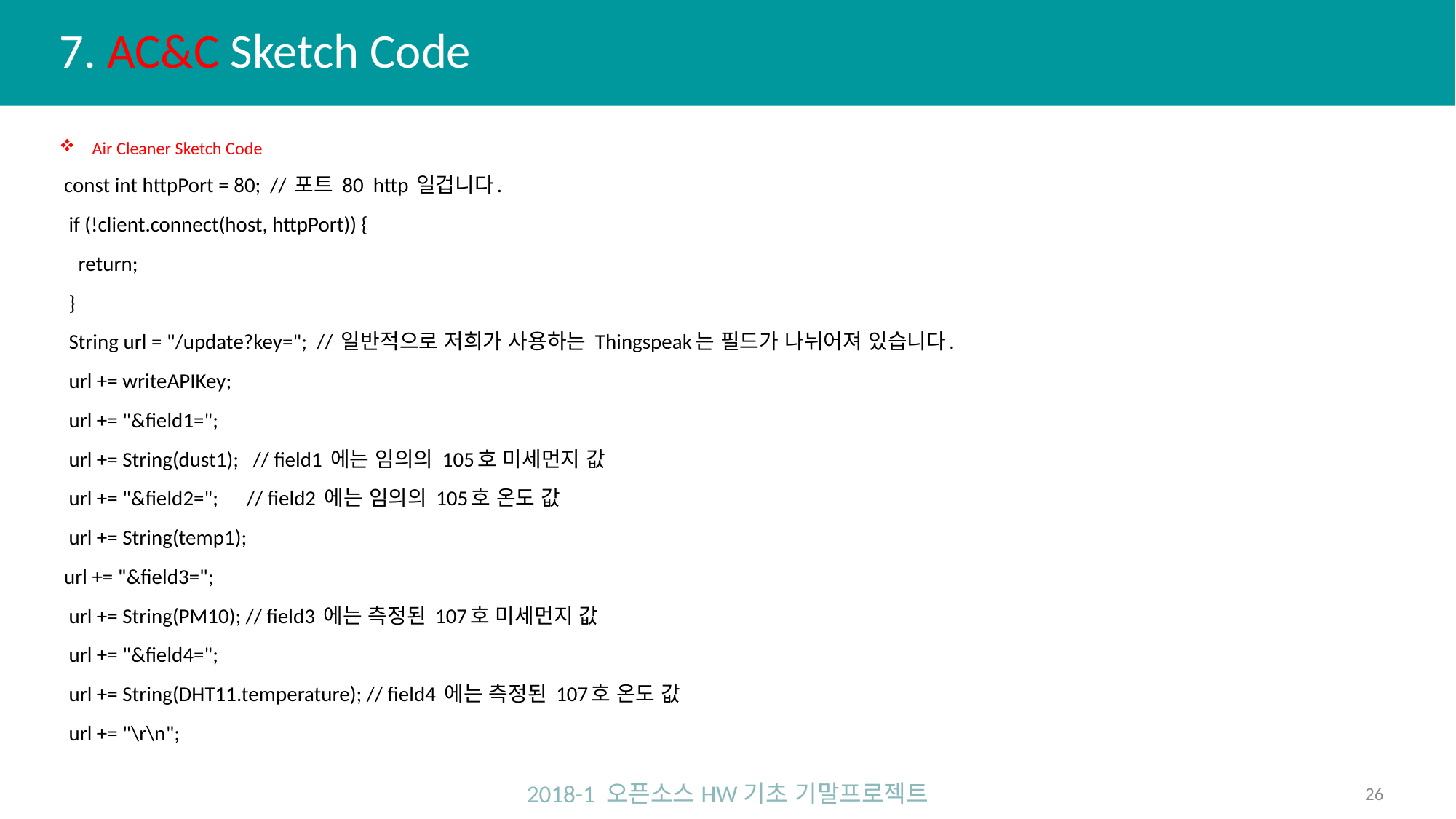

# 7. AC&C Sketch Code
 Air Cleaner Sketch Code
 const int httpPort = 80;  // 포트 80  http 일겁니다.
  if (!client.connect(host, httpPort)) {
    return;
  }
  String url = "/update?key=";  // 일반적으로 저희가 사용하는 Thingspeak는 필드가 나뉘어져 있습니다.
  url += writeAPIKey;
  url += "&field1=";
  url += String(dust1);   // field1 에는 임의의 105호 미세먼지 값
  url += "&field2=";      // field2 에는 임의의 105호 온도 값
  url += String(temp1);
 url += "&field3=";
  url += String(PM10); // field3 에는 측정된 107호 미세먼지 값
  url += "&field4=";
  url += String(DHT11.temperature); // field4 에는 측정된 107호 온도 값
  url += "\r\n";
2018-1 오픈소스HW기초 기말프로젝트
26